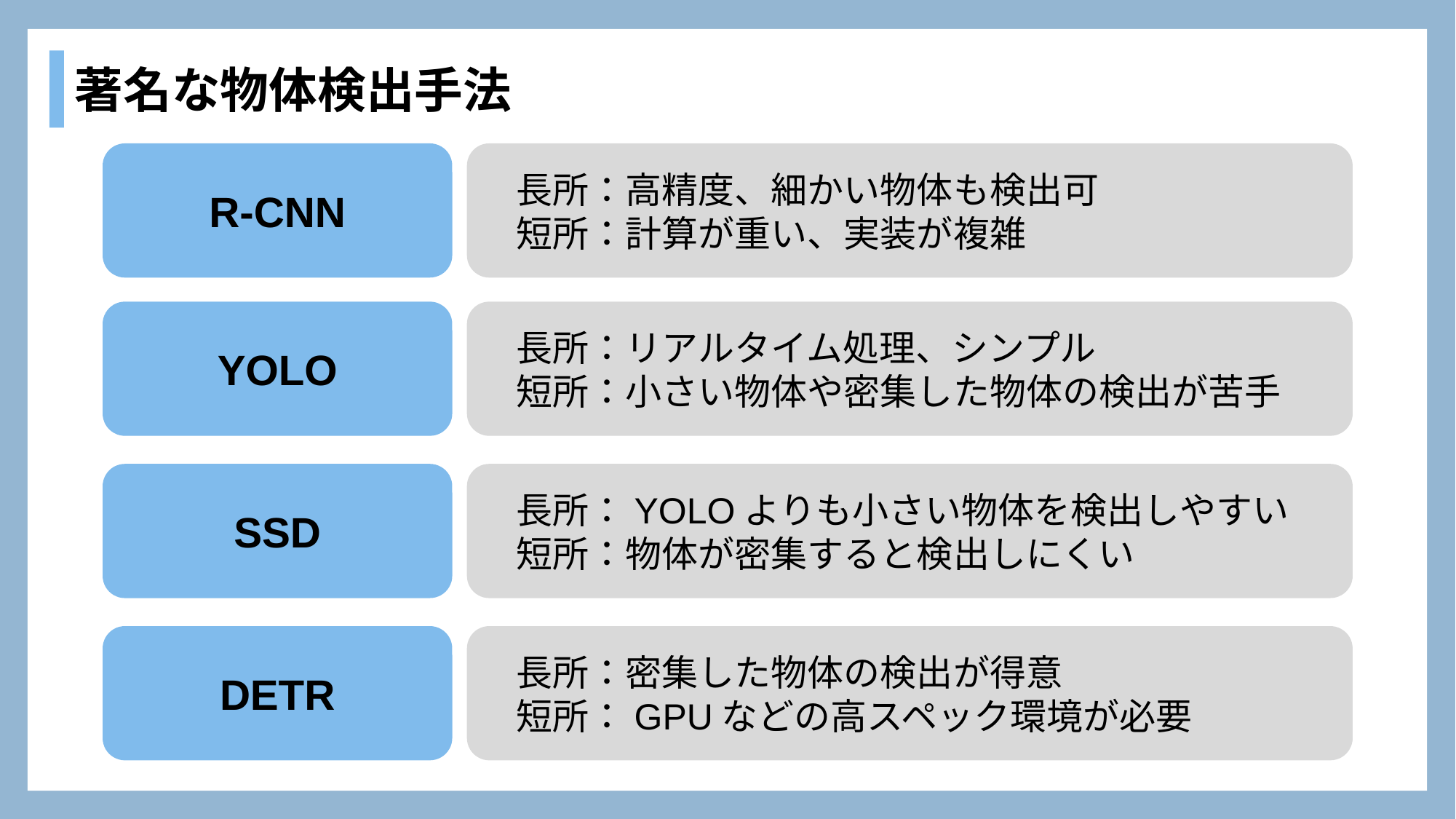

著名な物体検出手法
R-CNN
長所：高精度、細かい物体も検出可
短所：計算が重い、実装が複雑
YOLO
長所：リアルタイム処理、シンプル
短所：小さい物体や密集した物体の検出が苦手
SSD
長所：YOLOよりも小さい物体を検出しやすい
短所：物体が密集すると検出しにくい
DETR
長所：密集した物体の検出が得意
短所：GPUなどの高スペック環境が必要